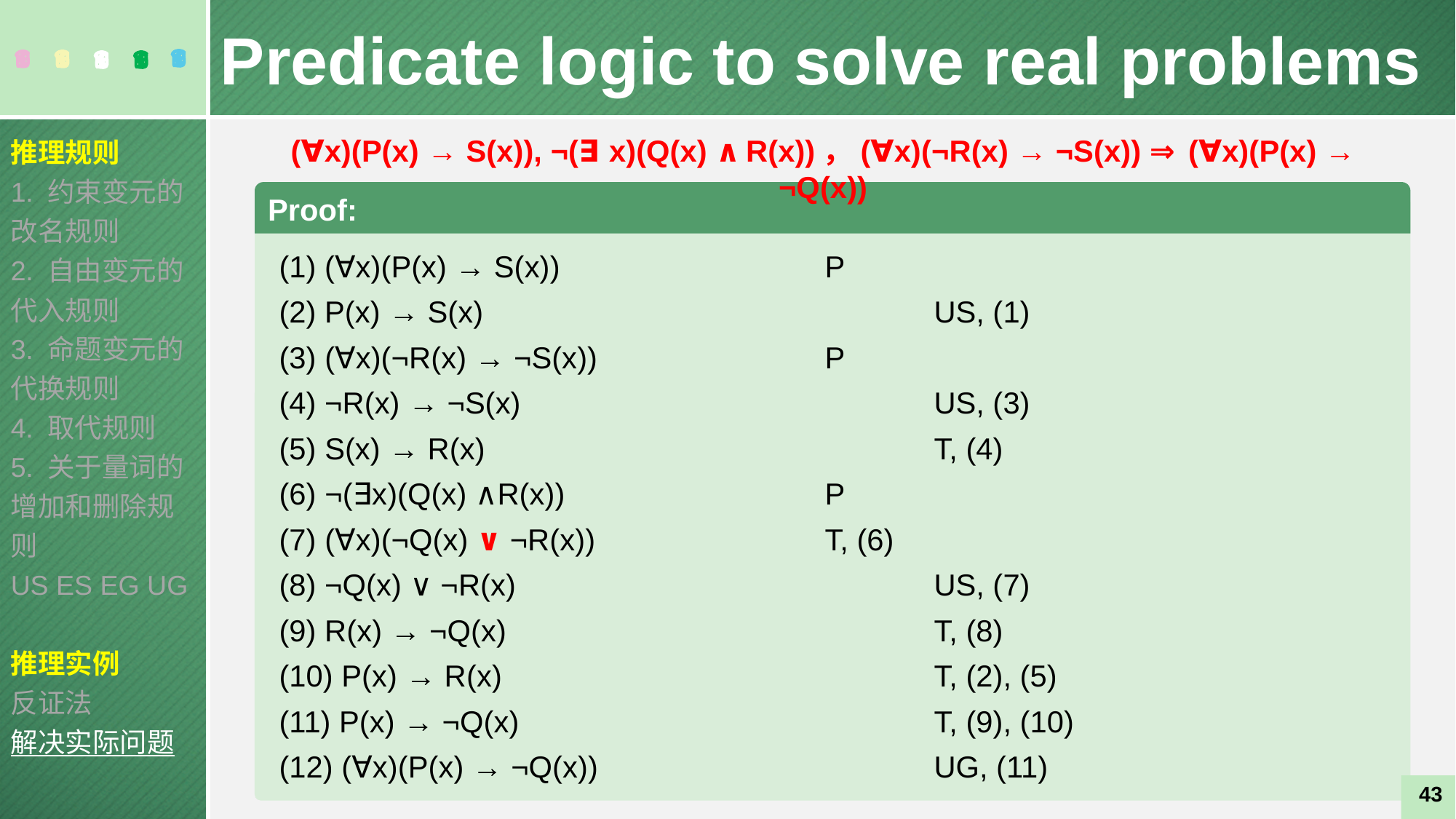

Predicate logic to solve real problems

推理规则
1. 约束变元的改名规则
2. 自由变元的代入规则
3. 命题变元的代换规则
4. 取代规则
5. 关于量词的增加和删除规则
US ES EG UG

推理实例
反证法
解决实际问题

(∀x)(P(x) → S(x)), ¬(∃x)(Q(x) ∧R(x))，(∀x)(¬R(x) → ¬S(x)) ⇒ (∀x)(P(x) → ¬Q(x))
Proof:

(1) (∀x)(P(x) → S(x))			P
(2) P(x) → S(x)					US, (1)
(3) (∀x)(¬R(x) → ¬S(x))			P
(4) ¬R(x) → ¬S(x)				US, (3)
(5) S(x) → R(x)		 			T, (4)
(6) ¬(∃x)(Q(x) ∧R(x))			P
(7) (∀x)(¬Q(x) ∨ ¬R(x))			T, (6)
(8) ¬Q(x) ∨ ¬R(x)				US, (7)
(9) R(x) → ¬Q(x) 				T, (8)
(10) P(x) → R(x)				T, (2), (5)
(11) P(x) → ¬Q(x)				T, (9), (10)
(12) (∀x)(P(x) → ¬Q(x)) 			UG, (11)

43